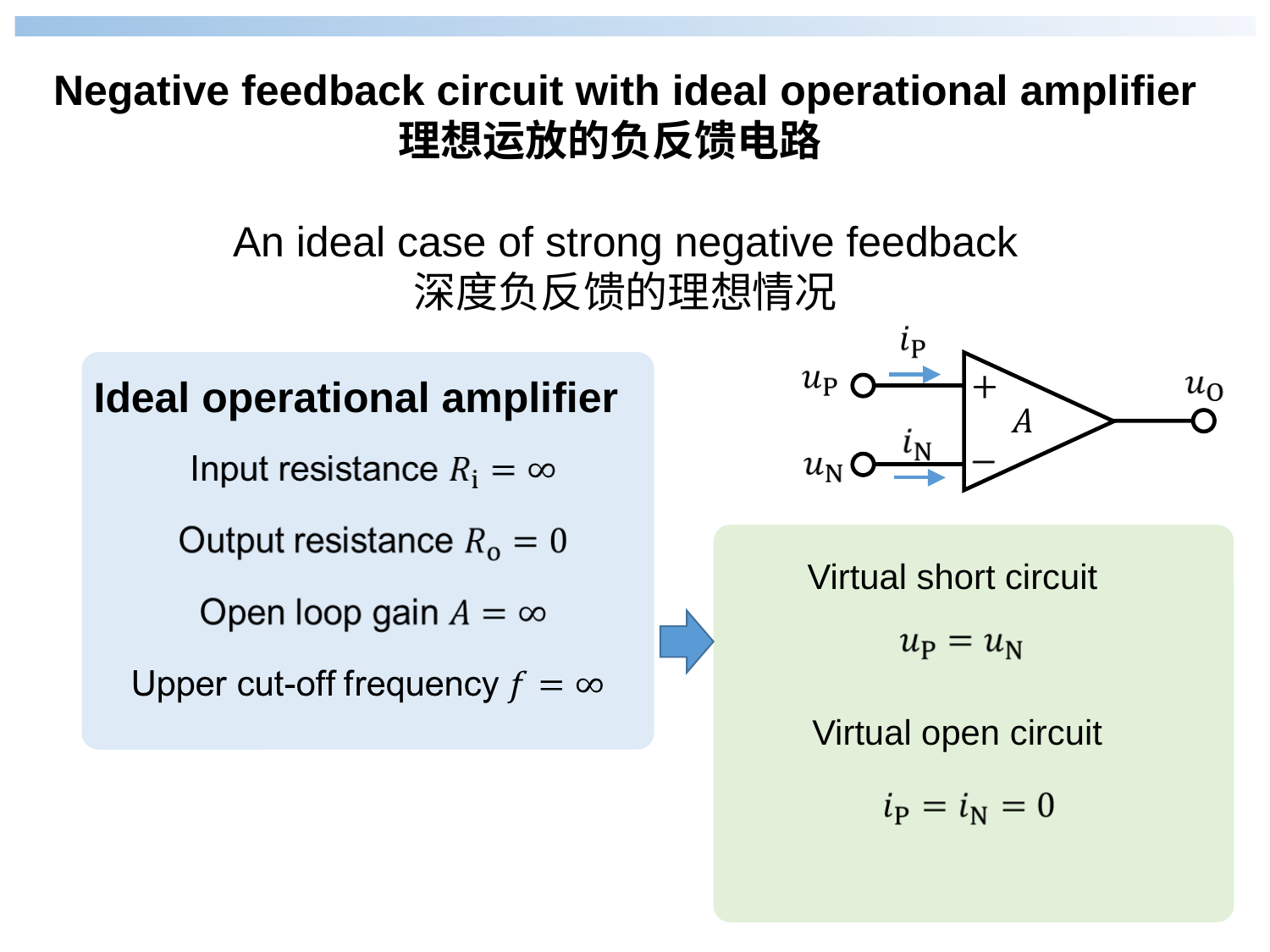

Negative feedback circuit with ideal operational amplifier
理想运放的负反馈电路
An ideal case of strong negative feedback 深度负反馈的理想情况

Ideal operational amplifier

Virtual short circuit

Virtual open circuit